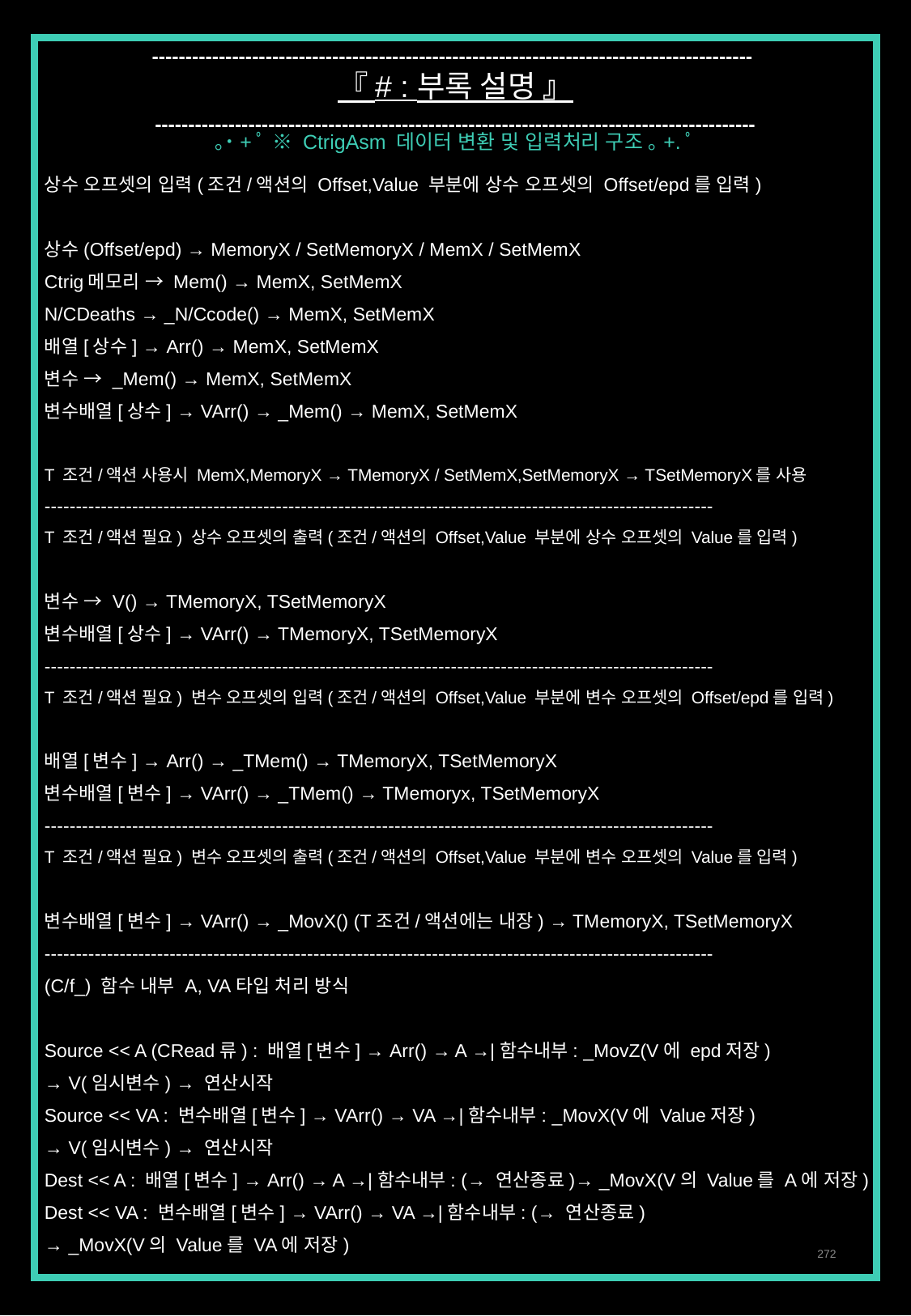

------------------------------------------------------------------------------------------
『 # : 부록 설명 』
------------------------------------------------------------------------------------------

｡˙+ﾟ ※ CtrigAsm 데이터 변환 및 입력처리 구조 ｡+.ﾟ
상수 오프셋의 입력(조건/액션의 Offset,Value 부분에 상수 오프셋의 Offset/epd를 입력)

상수(Offset/epd) → MemoryX / SetMemoryX / MemX / SetMemX
Ctrig메모리 → Mem() → MemX, SetMemX
N/CDeaths → _N/Ccode() → MemX, SetMemX
배열[상수] → Arr() → MemX, SetMemX
변수 → _Mem() → MemX, SetMemX
변수배열[상수] → VArr() → _Mem() → MemX, SetMemX

T 조건/액션 사용시 MemX,MemoryX → TMemoryX / SetMemX,SetMemoryX → TSetMemoryX를 사용
-----------------------------------------------------------------------------------------------------------
T 조건/액션 필요) 상수 오프셋의 출력(조건/액션의 Offset,Value 부분에 상수 오프셋의 Value를 입력)

변수 → V() → TMemoryX, TSetMemoryX
변수배열[상수] → VArr() → TMemoryX, TSetMemoryX
-----------------------------------------------------------------------------------------------------------
T 조건/액션 필요) 변수 오프셋의 입력(조건/액션의 Offset,Value 부분에 변수 오프셋의 Offset/epd를 입력)

배열[변수] → Arr() → _TMem() → TMemoryX, TSetMemoryX
변수배열[변수] → VArr() → _TMem() → TMemoryx, TSetMemoryX
-----------------------------------------------------------------------------------------------------------
T 조건/액션 필요) 변수 오프셋의 출력(조건/액션의 Offset,Value 부분에 변수 오프셋의 Value를 입력)

변수배열[변수] → VArr() → _MovX() (T조건/액션에는 내장) → TMemoryX, TSetMemoryX
-----------------------------------------------------------------------------------------------------------
(C/f_) 함수 내부 A, VA타입 처리 방식

Source << A (CRead류) : 배열[변수] → Arr() → A →|함수내부: _MovZ(V에 epd저장)
→ V(임시변수) → 연산시작
Source << VA : 변수배열[변수] → VArr() → VA →|함수내부: _MovX(V에 Value저장)
→ V(임시변수) → 연산시작
Dest << A : 배열[변수] → Arr() → A →|함수내부: (→ 연산종료)→ _MovX(V의 Value를 A에 저장)
Dest << VA : 변수배열[변수] → VArr() → VA →|함수내부: (→ 연산종료)
→ _MovX(V의 Value를 VA에 저장)
272